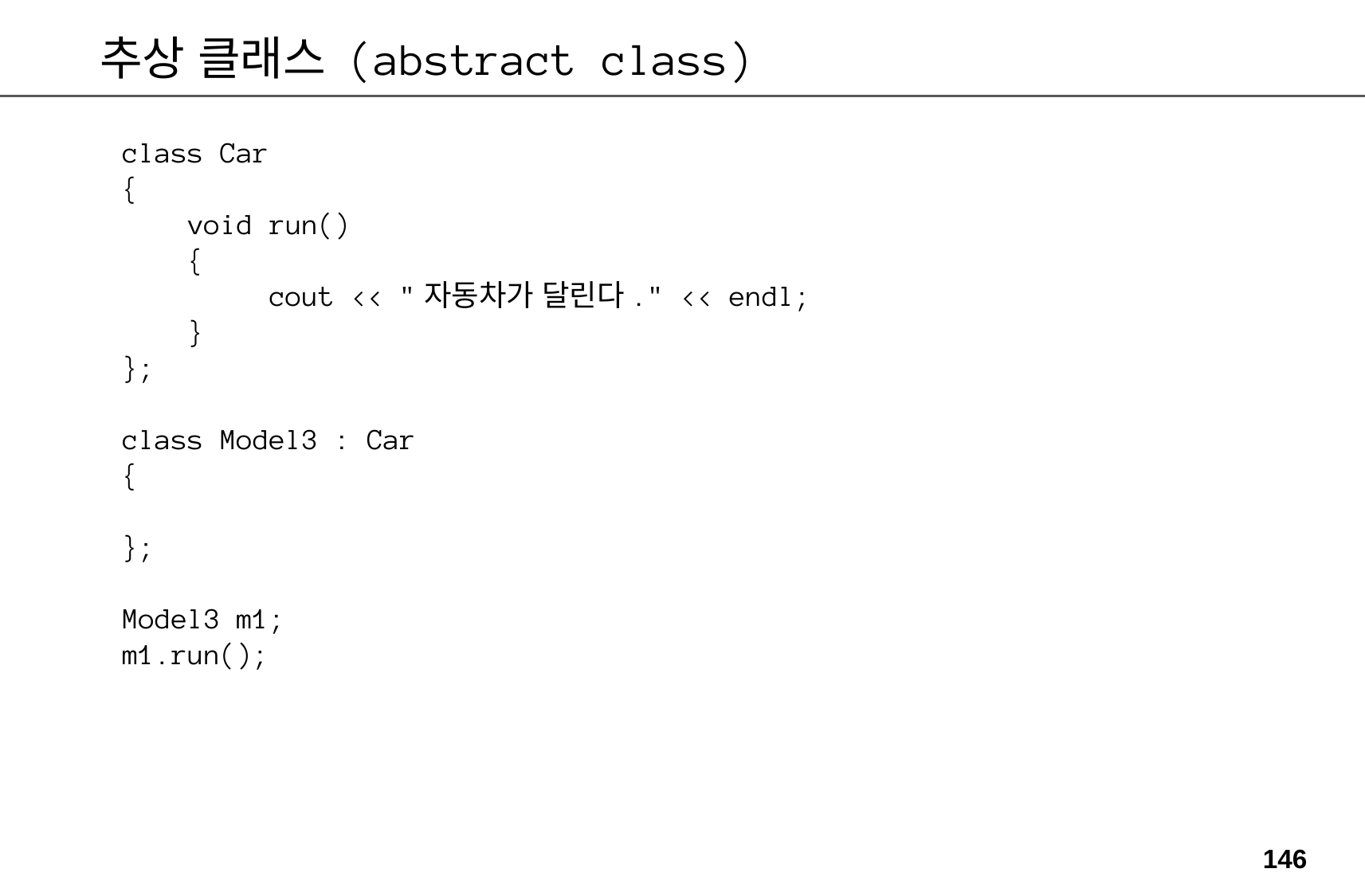

추상 클래스 (abstract class)
class Car
{
    void run()
    {
         cout << "자동차가 달린다." << endl;
    }
};

class Model3 : Car
{

};

Model3 m1;
m1.run();